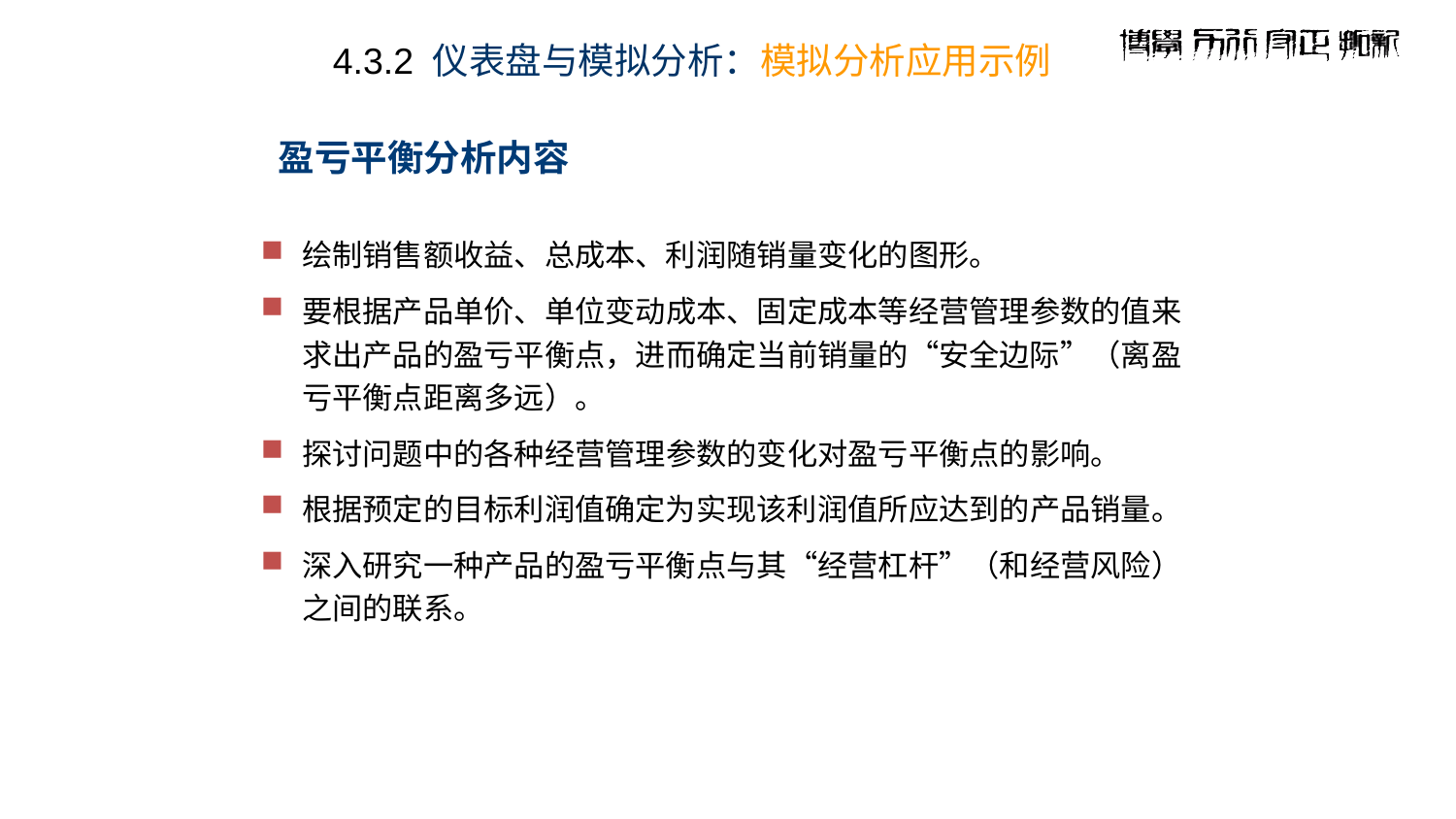

4.3.2 仪表盘与模拟分析：模拟分析应用示例
# 盈亏平衡分析内容
绘制销售额收益、总成本、利润随销量变化的图形。
要根据产品单价、单位变动成本、固定成本等经营管理参数的值来求出产品的盈亏平衡点，进而确定当前销量的“安全边际”（离盈亏平衡点距离多远）。
探讨问题中的各种经营管理参数的变化对盈亏平衡点的影响。
根据预定的目标利润值确定为实现该利润值所应达到的产品销量。
深入研究一种产品的盈亏平衡点与其“经营杠杆”（和经营风险）之间的联系。